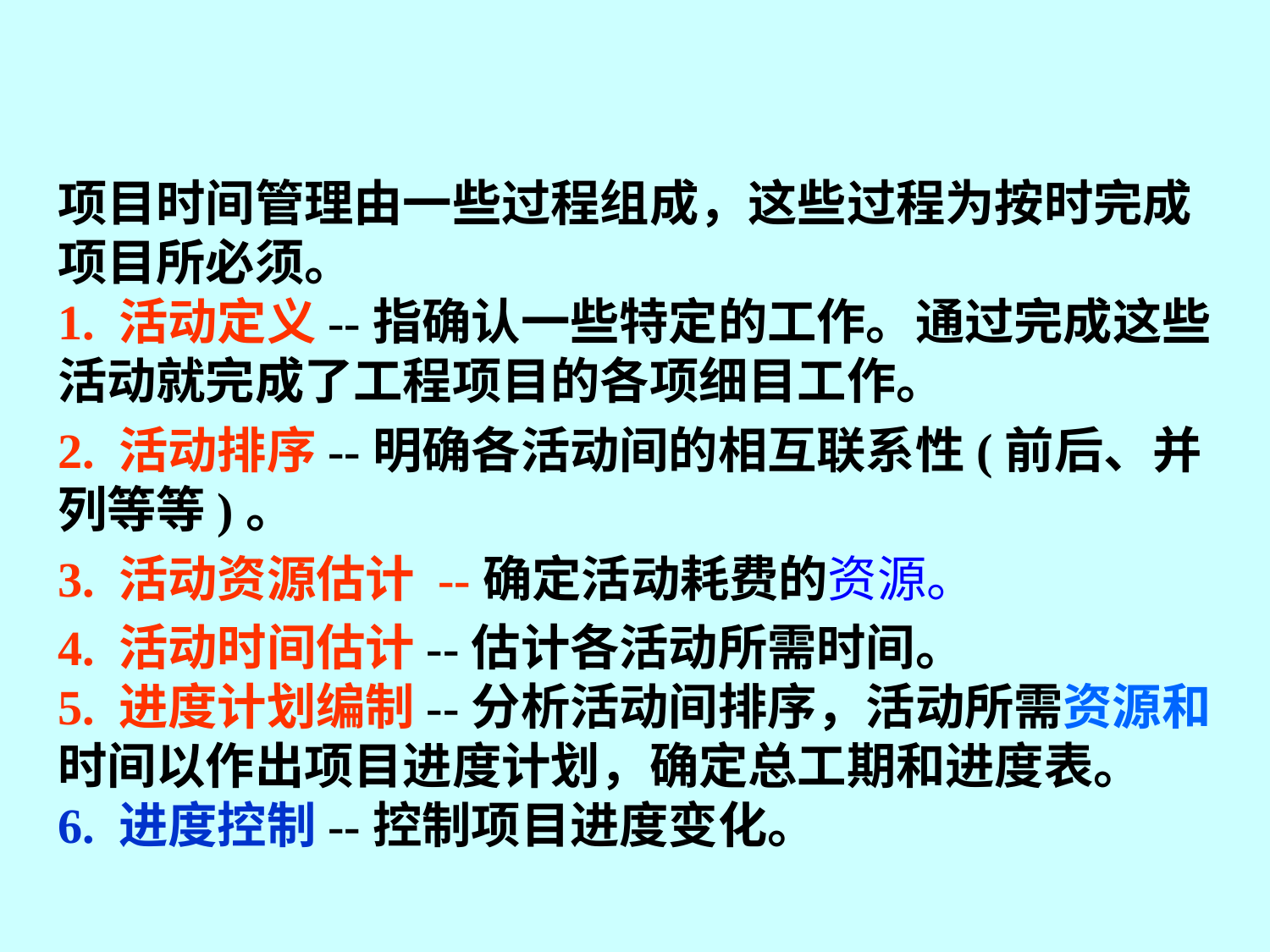

#
项目时间管理由一些过程组成，这些过程为按时完成项目所必须。
1. 活动定义--指确认一些特定的工作。通过完成这些活动就完成了工程项目的各项细目工作。
2. 活动排序--明确各活动间的相互联系性(前后、并列等等)。
3. 活动资源估计 --确定活动耗费的资源。
4. 活动时间估计--估计各活动所需时间。
5. 进度计划编制--分析活动间排序，活动所需资源和时间以作出项目进度计划，确定总工期和进度表。
6. 进度控制--控制项目进度变化。